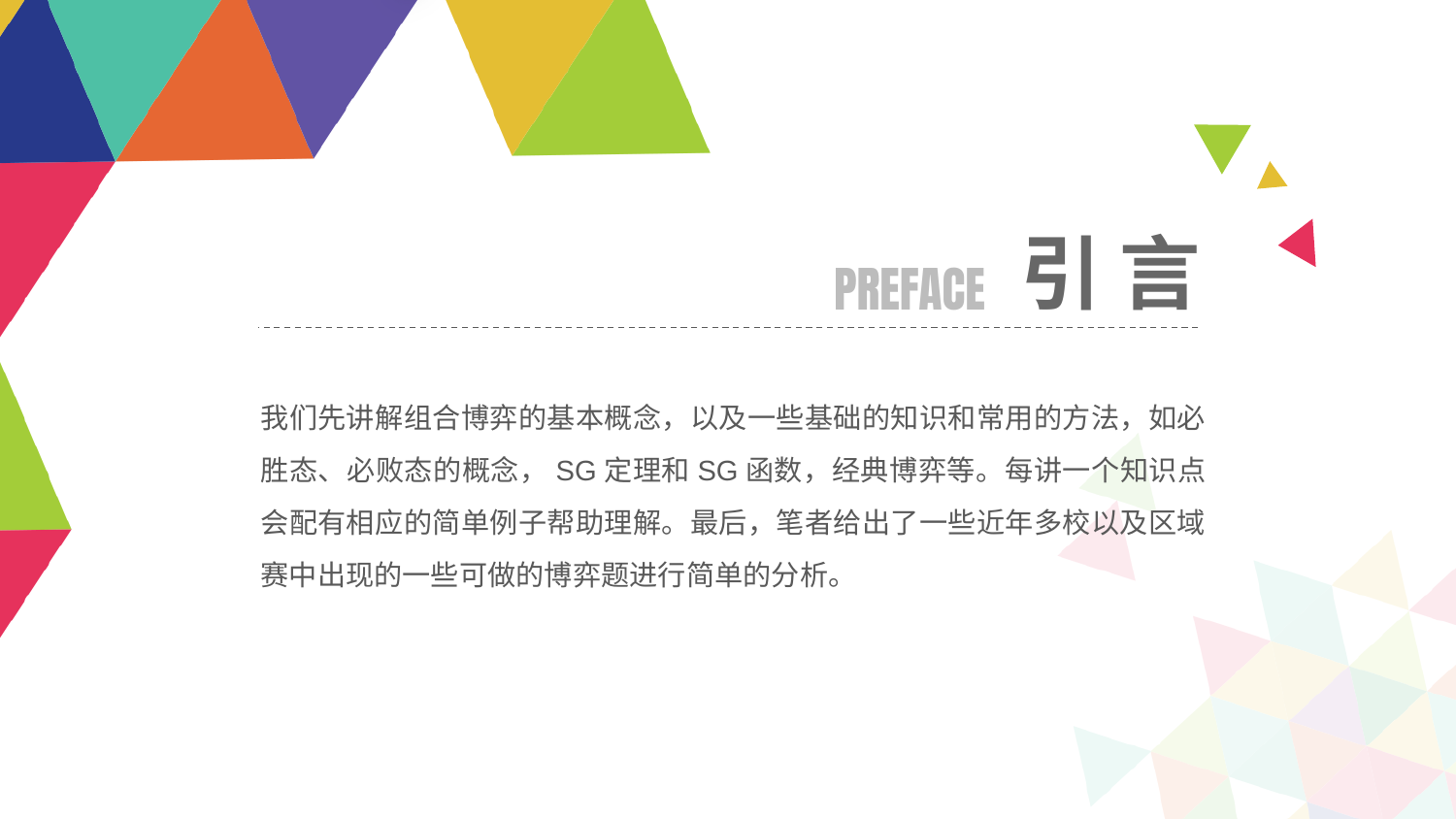

引 言

PREFACE
我们先讲解组合博弈的基本概念，以及一些基础的知识和常用的方法，如必胜态、必败态的概念，SG定理和SG函数，经典博弈等。每讲一个知识点会配有相应的简单例子帮助理解。最后，笔者给出了一些近年多校以及区域赛中出现的一些可做的博弈题进行简单的分析。